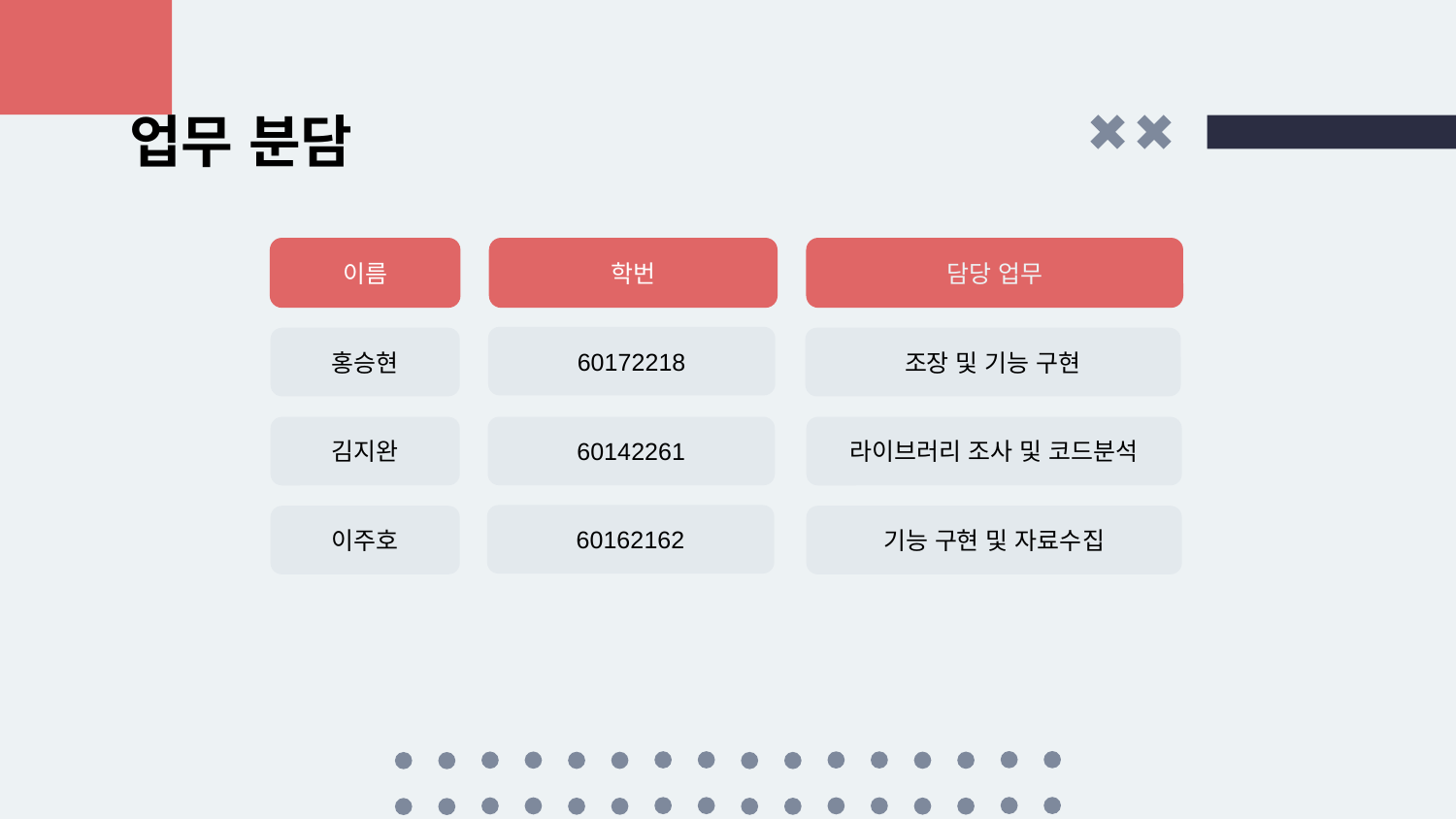

# 업무 분담
이름
홍승현
김지완
이주호
학번
60172218
60142261
60162162
담당 업무
조장 및 기능 구현
라이브러리 조사 및 코드분석
기능 구현 및 자료수집